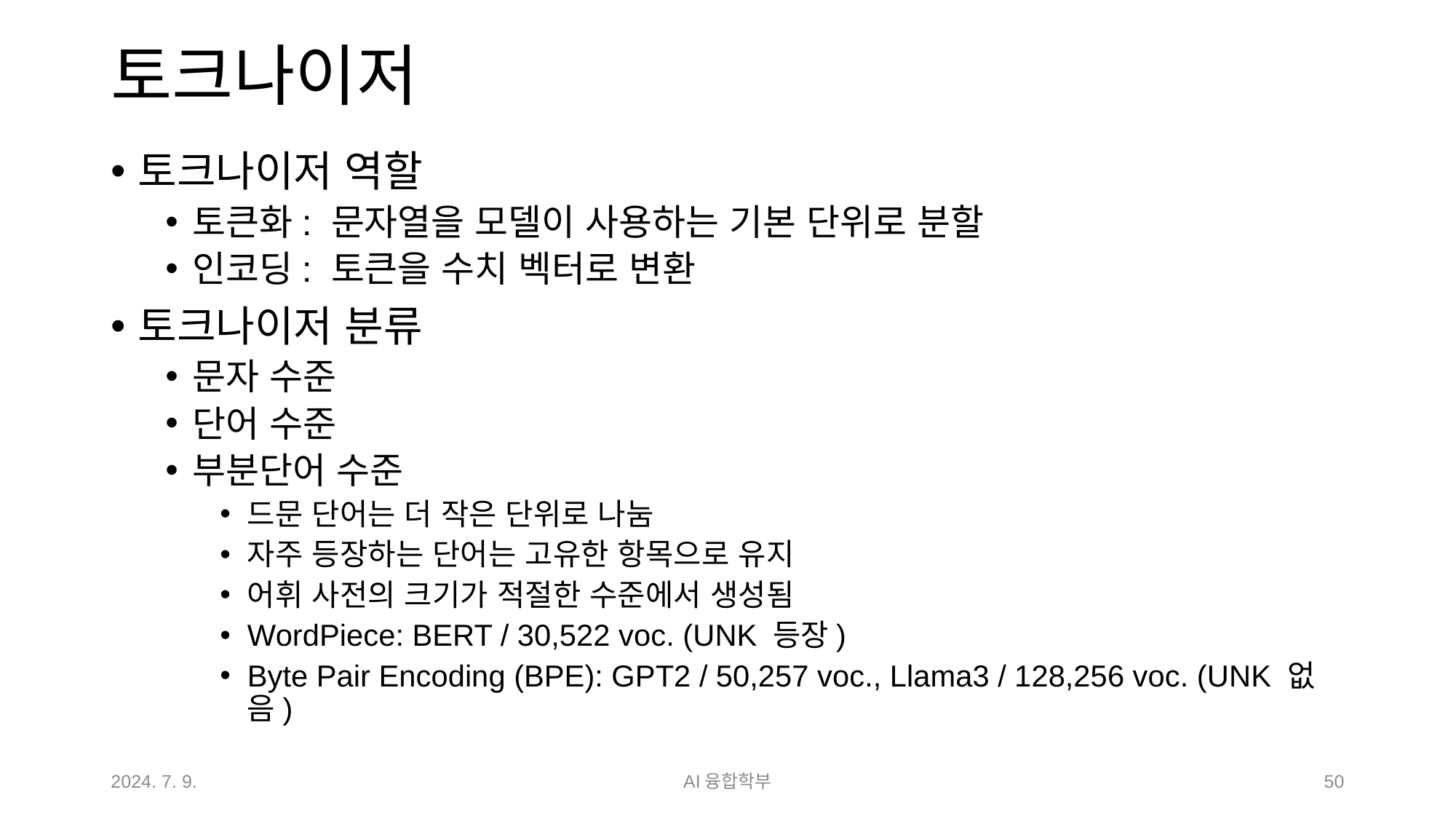

# 토크나이저
토크나이저 역할
토큰화: 문자열을 모델이 사용하는 기본 단위로 분할
인코딩: 토큰을 수치 벡터로 변환
토크나이저 분류
문자 수준
단어 수준
부분단어 수준
드문 단어는 더 작은 단위로 나눔
자주 등장하는 단어는 고유한 항목으로 유지
어휘 사전의 크기가 적절한 수준에서 생성됨
WordPiece: BERT / 30,522 voc. (UNK 등장)
Byte Pair Encoding (BPE): GPT2 / 50,257 voc., Llama3 / 128,256 voc. (UNK 없음)
2024. 7. 9.
AI융합학부
50